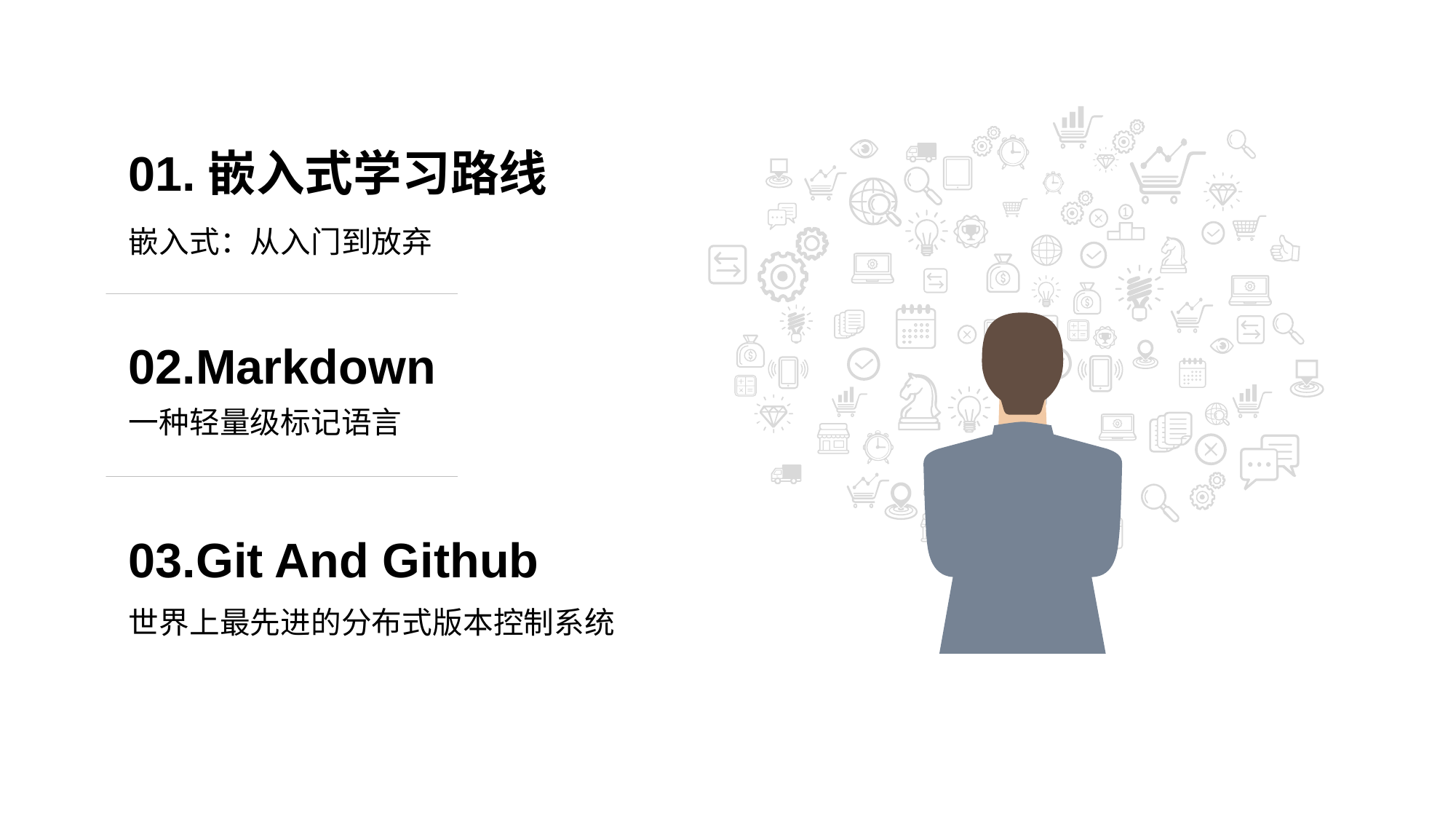

01.嵌入式学习路线
嵌入式：从入门到放弃
02.Markdown
一种轻量级标记语言
03.Git And Github
世界上最先进的分布式版本控制系统
章世楠